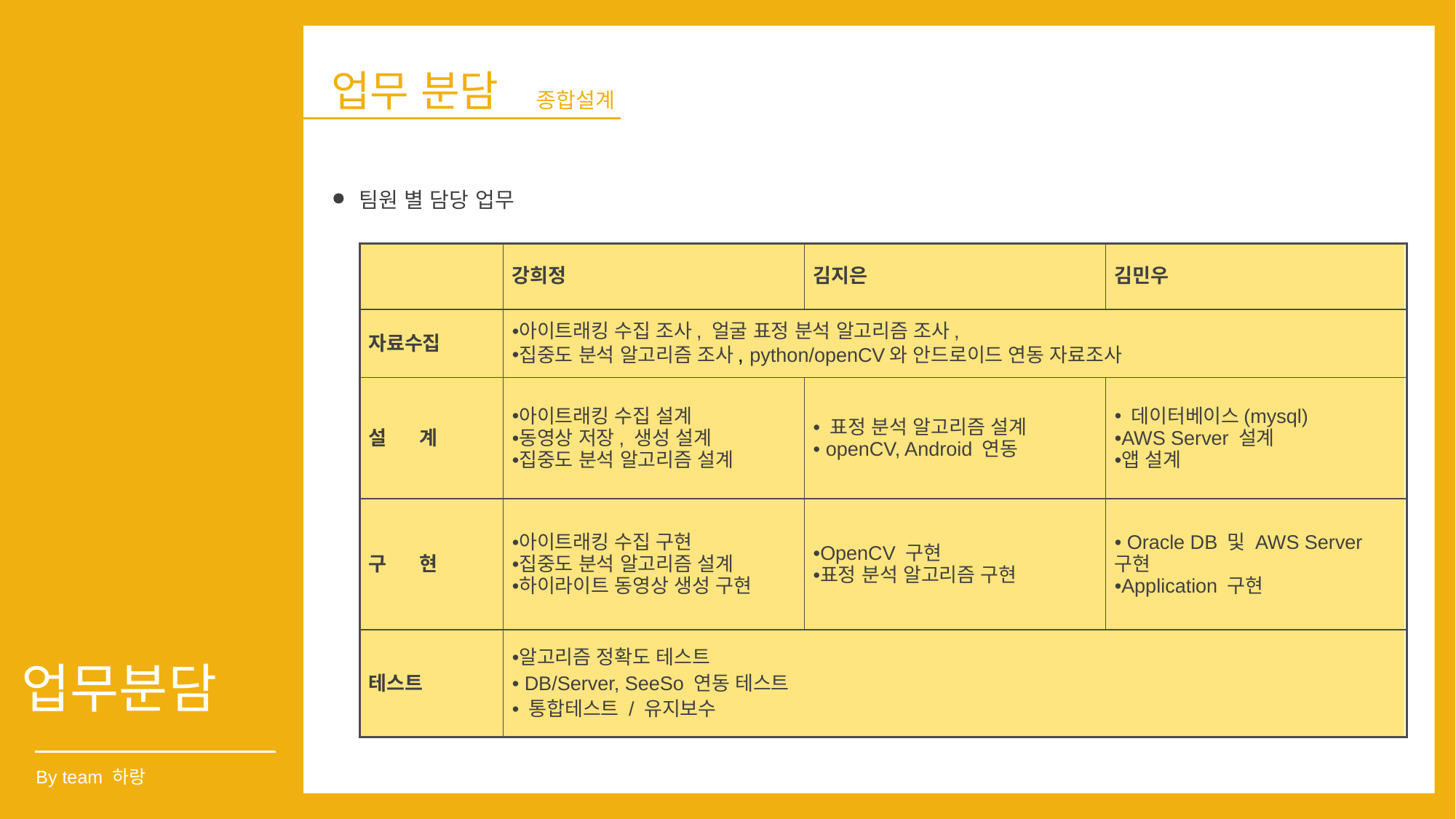

업무 분담
종합설계
팀원 별 담당 업무

|  | 강희정 | 김지은 | 김민우 |
| --- | --- | --- | --- |
| 자료수집 | 아이트래킹 수집 조사, 얼굴 표정 분석 알고리즘 조사, 집중도 분석 알고리즘 조사, python/openCV와 안드로이드 연동 자료조사 |  |  |
| 설      계 | 아이트래킹 수집 설계 동영상 저장, 생성 설계 집중도 분석 알고리즘 설계 | 표정 분석 알고리즘 설계 openCV, Android 연동 | 데이터베이스(mysql) AWS Server 설계 앱 설계 |
| 구      현 | 아이트래킹 수집 구현 집중도 분석 알고리즘 설계 하이라이트 동영상 생성 구현 | OpenCV 구현 표정 분석 알고리즘 구현 | Oracle DB 및 AWS Server 구현 Application 구현 |
| 테스트 | 알고리즘 정확도 테스트  DB/Server, SeeSo 연동 테스트  통합테스트 / 유지보수 |  |  |

업무분담

By team 하랑